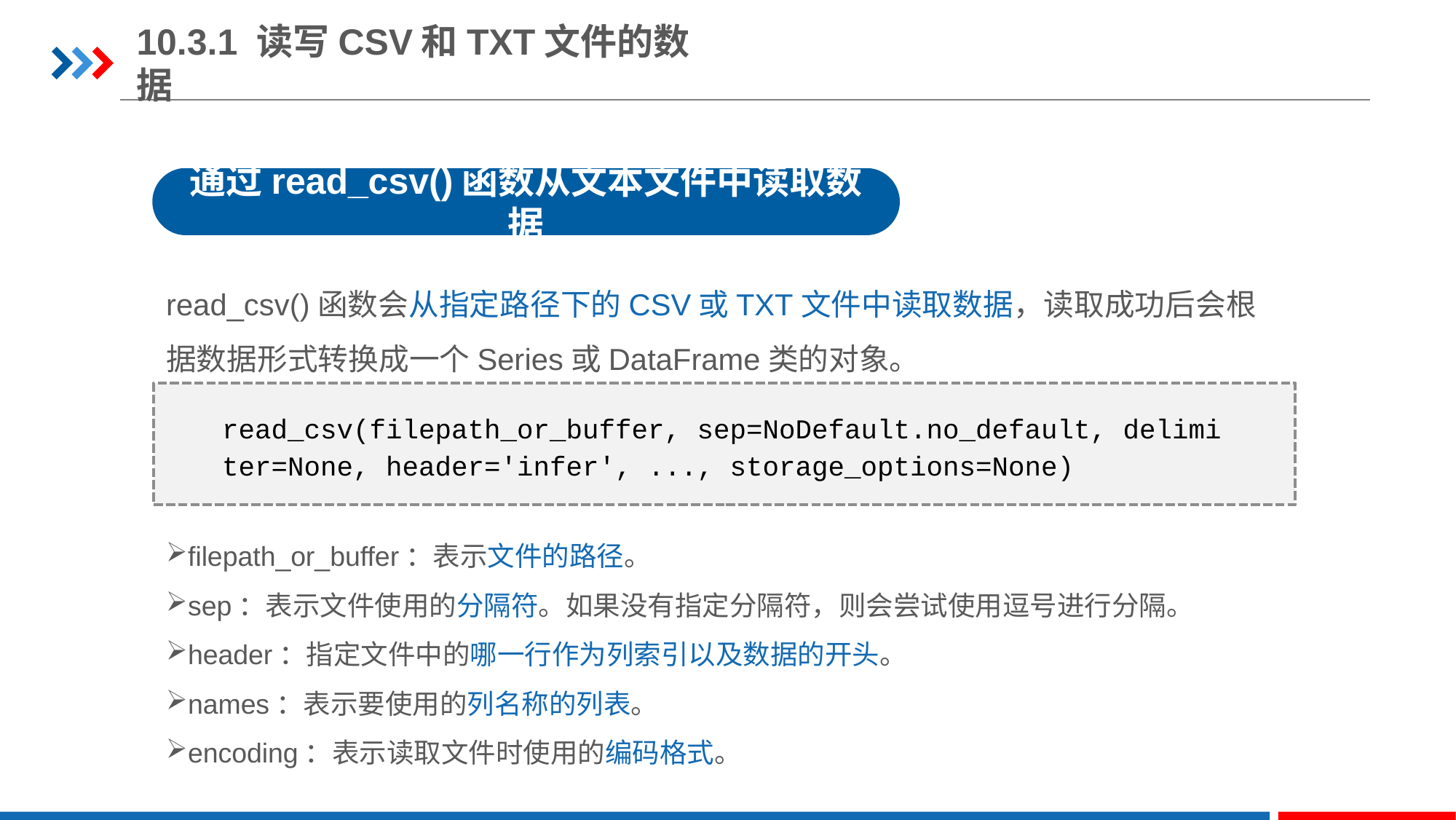

10.3.1 读写CSV和TXT文件的数据
通过read_csv()函数从文本文件中读取数据
read_csv()函数会从指定路径下的CSV或TXT文件中读取数据，读取成功后会根据数据形式转换成一个Series或DataFrame类的对象。

read_csv(filepath_or_buffer, sep=NoDefault.no_default, delimiter=None, header='infer', ..., storage_options=None)
filepath_or_buffer：表示文件的路径。
sep：表示文件使用的分隔符。如果没有指定分隔符，则会尝试使用逗号进行分隔。
header：指定文件中的哪一行作为列索引以及数据的开头。
names：表示要使用的列名称的列表。
encoding：表示读取文件时使用的编码格式。